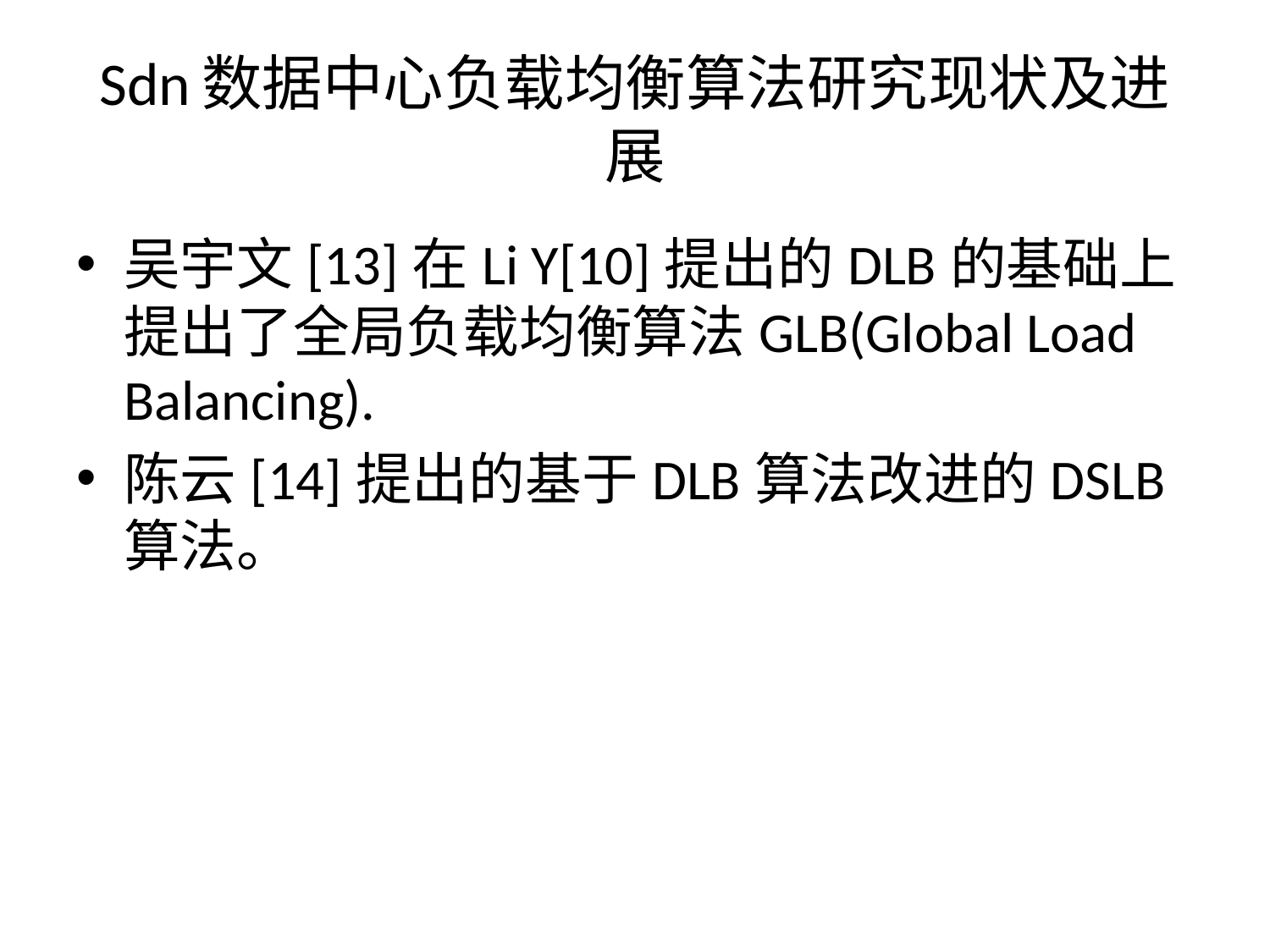

# Sdn数据中心负载均衡算法研究现状及进展
吴宇文[13]在Li Y[10]提出的DLB的基础上提出了全局负载均衡算法GLB(Global Load Balancing).
陈云[14]提出的基于DLB算法改进的DSLB算法。